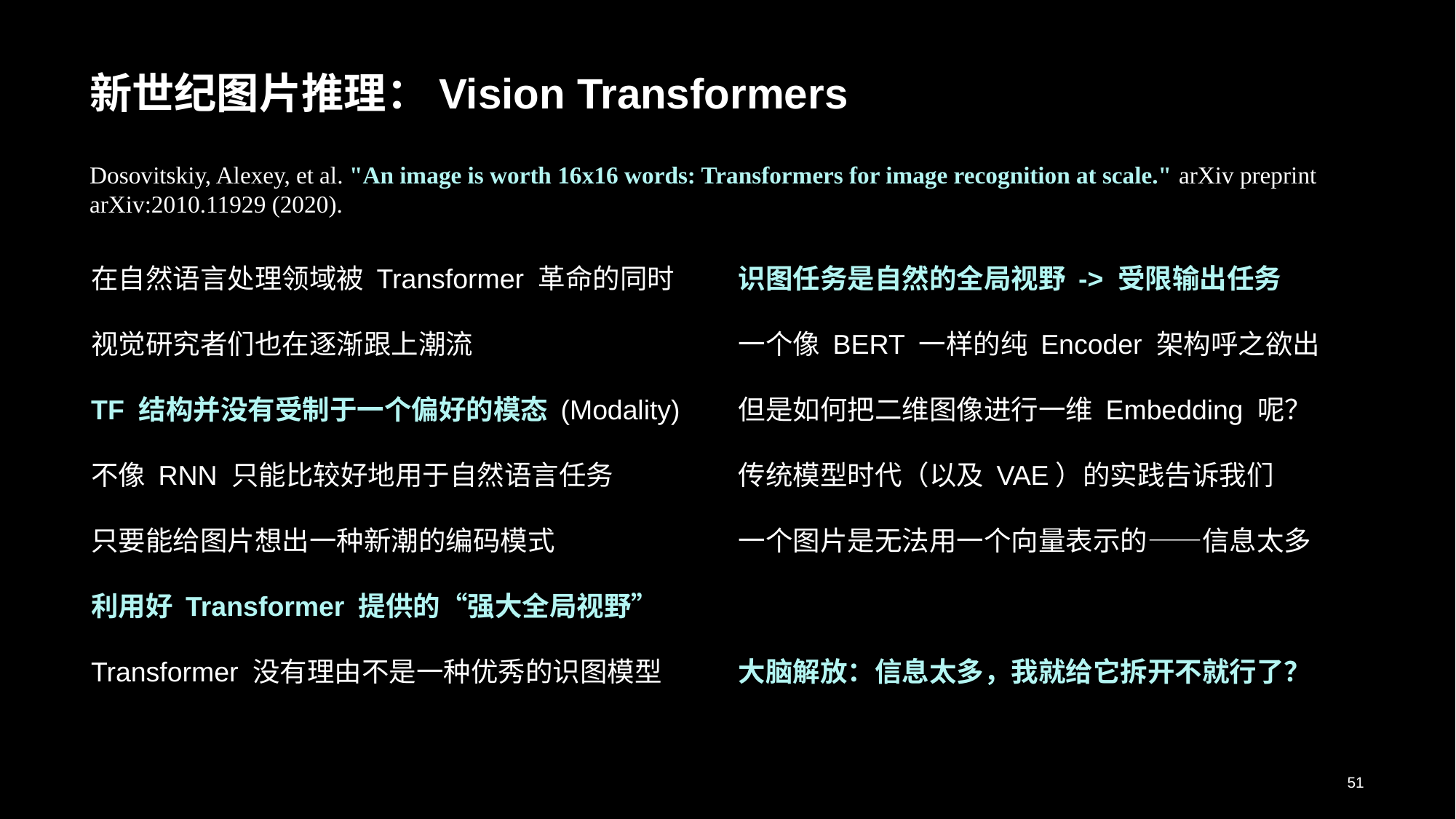

# 新世纪图片推理：Vision Transformers
Dosovitskiy, Alexey, et al. "An image is worth 16x16 words: Transformers for image recognition at scale." arXiv preprint arXiv:2010.11929 (2020).
在自然语言处理领域被 Transformer 革命的同时

视觉研究者们也在逐渐跟上潮流

TF 结构并没有受制于一个偏好的模态 (Modality)

不像 RNN 只能比较好地用于自然语言任务

只要能给图片想出一种新潮的编码模式

利用好 Transformer 提供的“强大全局视野”

Transformer 没有理由不是一种优秀的识图模型
识图任务是自然的全局视野 -> 受限输出任务

一个像 BERT 一样的纯 Encoder 架构呼之欲出

但是如何把二维图像进行一维 Embedding 呢？

传统模型时代（以及 VAE）的实践告诉我们

一个图片是无法用一个向量表示的——信息太多

大脑解放：信息太多，我就给它拆开不就行了？
51